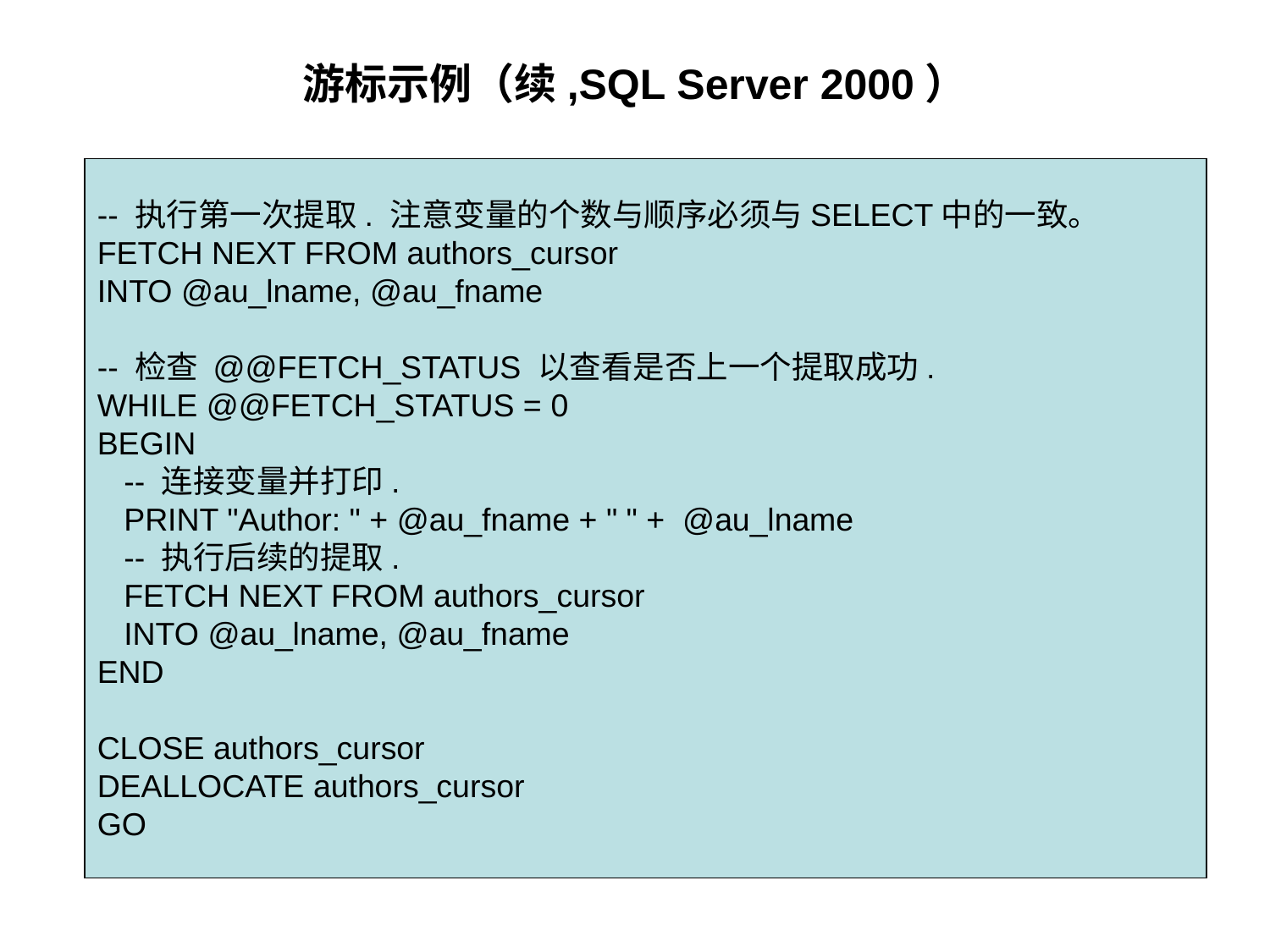

# 游标示例（续,SQL Server 2000）
-- 执行第一次提取. 注意变量的个数与顺序必须与SELECT中的一致。
FETCH NEXT FROM authors_cursor
INTO @au_lname, @au_fname

-- 检查 @@FETCH_STATUS 以查看是否上一个提取成功.
WHILE @@FETCH_STATUS = 0
BEGIN
   -- 连接变量并打印.
   PRINT "Author: " + @au_fname + " " +  @au_lname
   -- 执行后续的提取.
   FETCH NEXT FROM authors_cursor
   INTO @au_lname, @au_fname
END

CLOSE authors_cursor
DEALLOCATE authors_cursor
GO